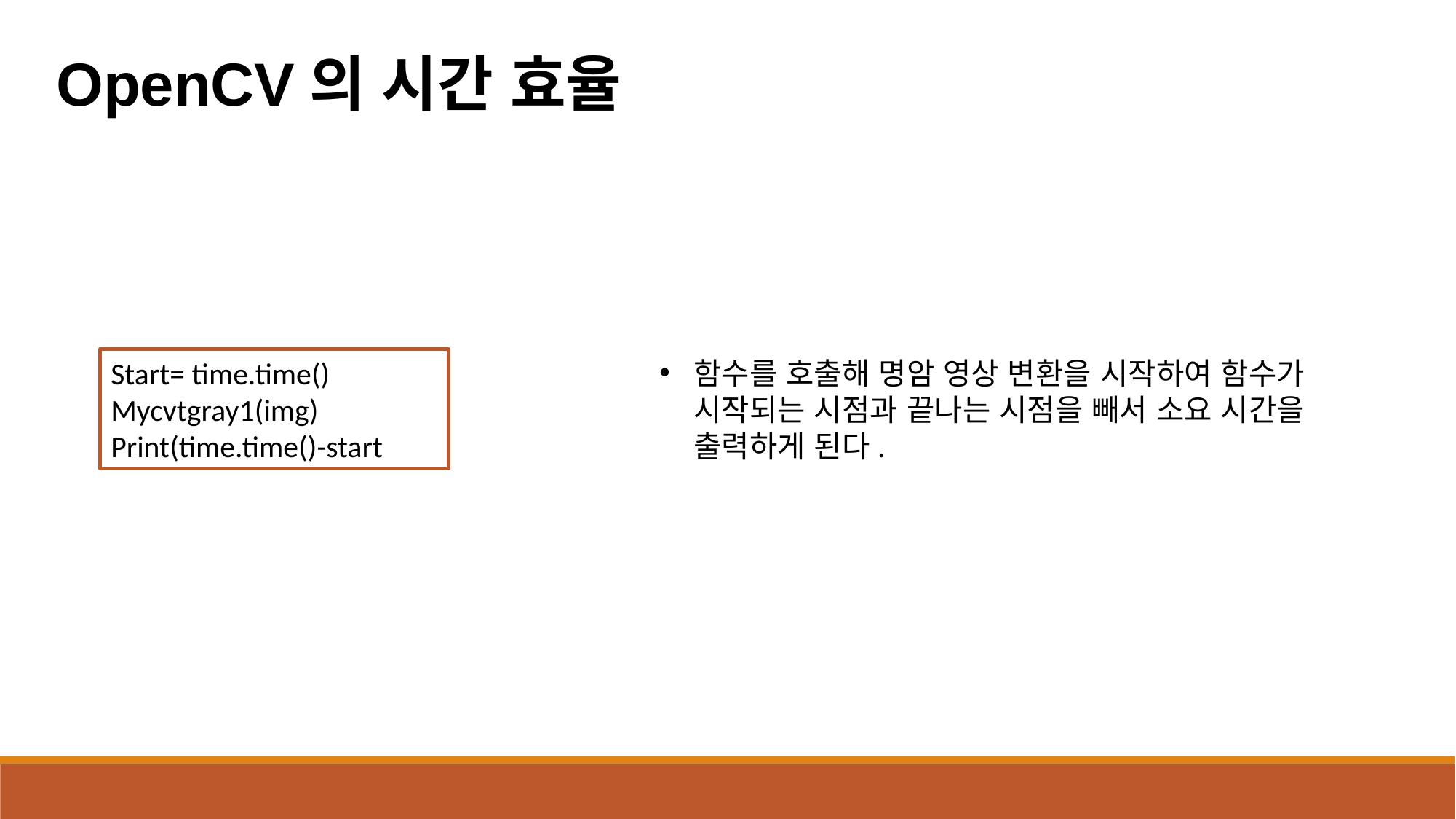

OpenCV의 시간 효율
Start= time.time()
Mycvtgray1(img)
Print(time.time()-start
함수를 호출해 명암 영상 변환을 시작하여 함수가 시작되는 시점과 끝나는 시점을 빼서 소요 시간을 출력하게 된다.